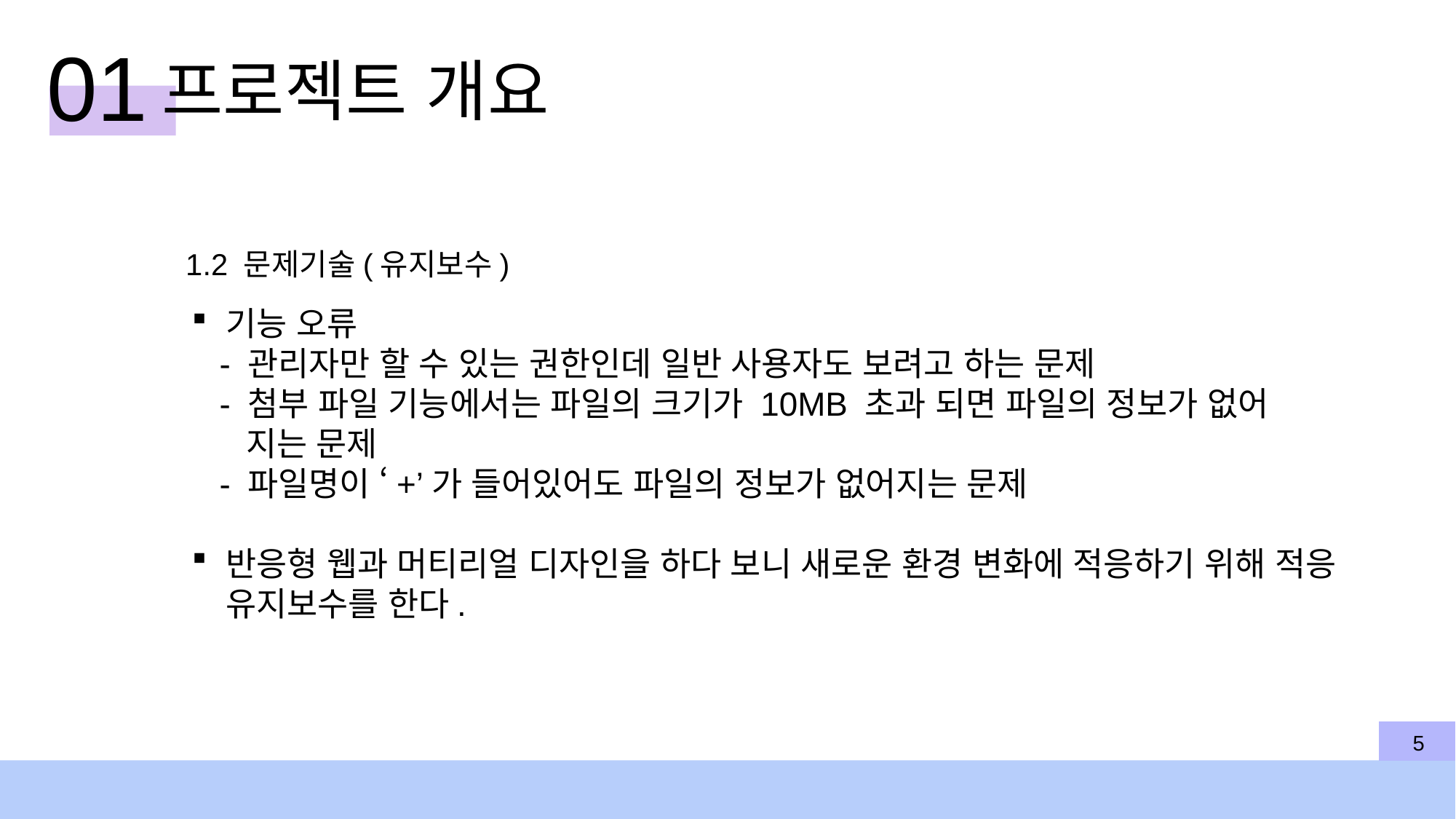

01
프로젝트 개요

1.2 문제기술(유지보수)
기능 오류
   - 관리자만 할 수 있는 권한인데 일반 사용자도 보려고 하는 문제
   - 첨부 파일 기능에서는 파일의 크기가 10MB 초과 되면 파일의 정보가 없어
     지는 문제
   - 파일명이 ‘+’가 들어있어도 파일의 정보가 없어지는 문제

반응형 웹과 머티리얼 디자인을 하다 보니 새로운 환경 변화에 적응하기 위해 적응 유지보수를 한다.

5